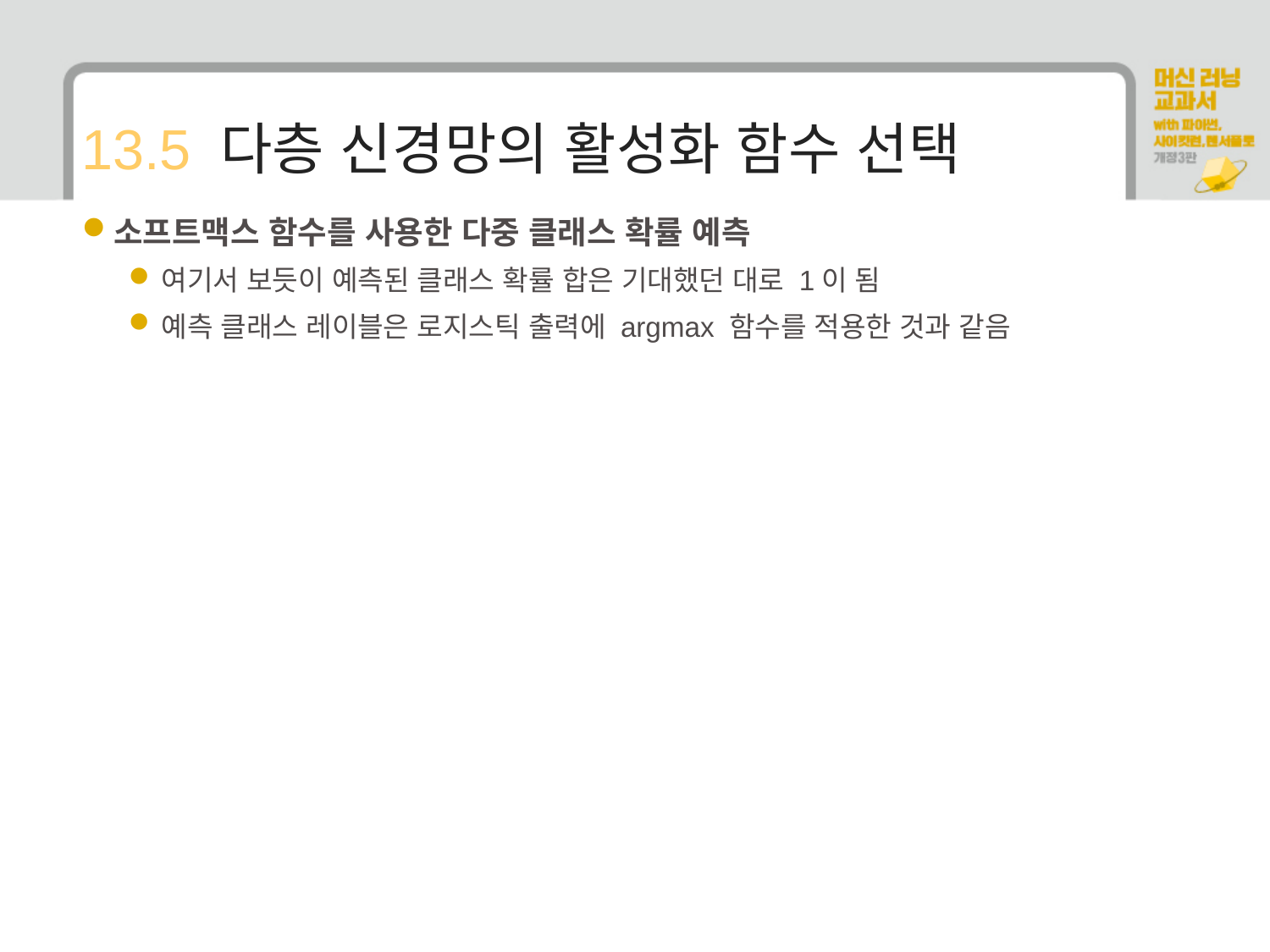

# 13.5 다층 신경망의 활성화 함수 선택
소프트맥스 함수를 사용한 다중 클래스 확률 예측
여기서 보듯이 예측된 클래스 확률 합은 기대했던 대로 1이 됨
예측 클래스 레이블은 로지스틱 출력에 argmax 함수를 적용한 것과 같음